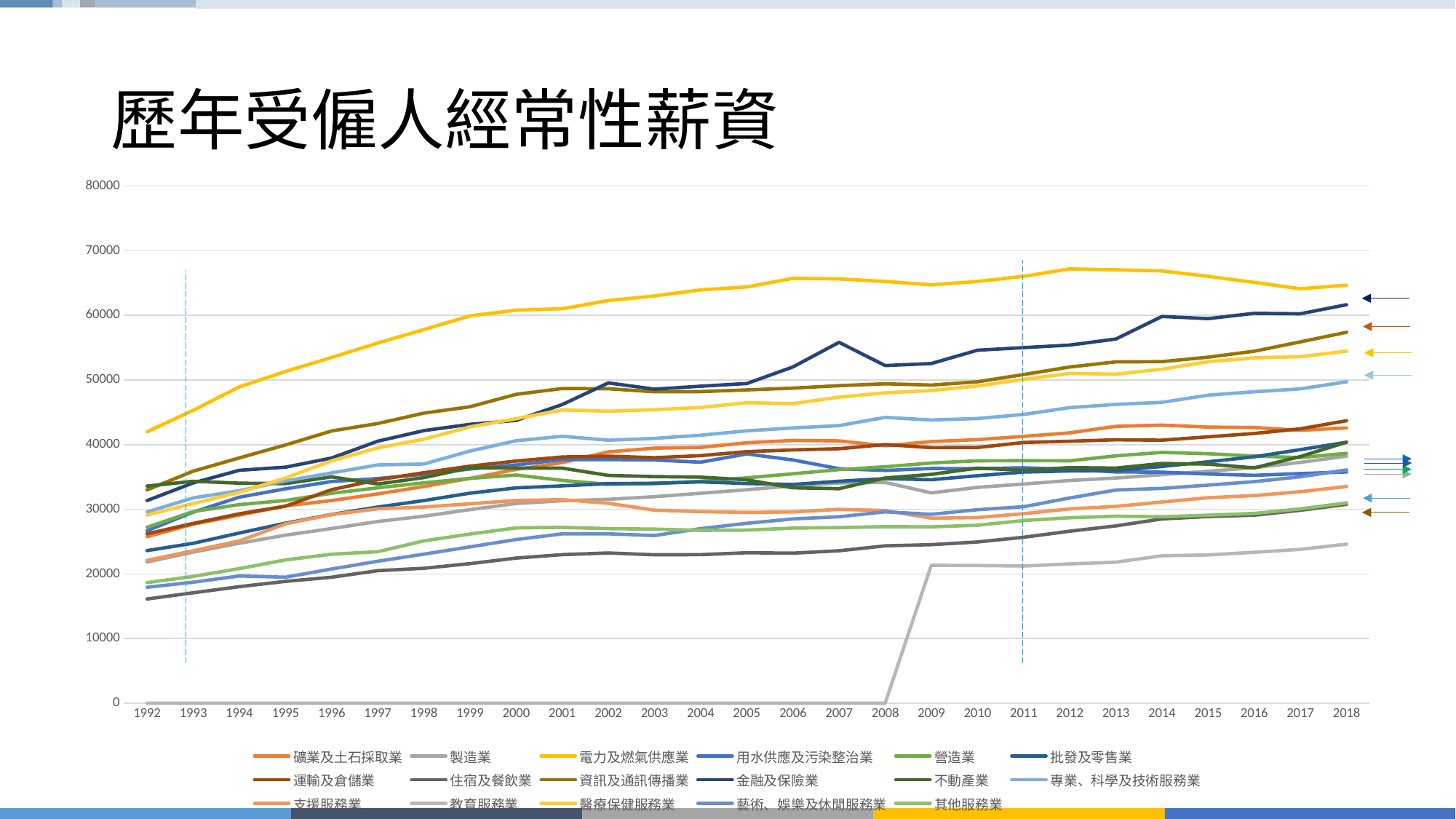

# 歷年受僱人經常性薪資

### Chart

| Category | 礦業及土石採取業 | 製造業 | 電力及燃氣供應業 | 用水供應及污染整治業 | 營造業 | 批發及零售業 | 運輸及倉儲業 | 住宿及餐飲業 | 資訊及通訊傳播業 | 金融及保險業 | 不動產業 | 專業、科學及技術服務業 | 支援服務業 | 教育服務業 | 醫療保健服務業 | 藝術、娛樂及休閒服務業 | 其他服務業 |
|---|---|---|---|---|---|---|---|---|---|---|---|---|---|---|---|---|---|
| 1992 | 25755.0 | 21838.0 | 41995.0 | 26678.0 | 27208.0 | 23603.0 | 26200.0 | 16111.0 | 33005.0 | 31343.0 | 33590.0 | 29583.0 | 22089.0 | 0.0 | 29088.0 | 17925.0 | 18645.0 |
| 1993 | 27683.0 | 23376.0 | 45308.0 | 29556.0 | 29638.0 | 24733.0 | 27802.0 | 17078.0 | 35897.0 | 34084.0 | 34334.0 | 31757.0 | 23578.0 | 0.0 | 30889.0 | 18713.0 | 19609.0 |
| 1994 | 29092.0 | 24741.0 | 48935.0 | 31868.0 | 30716.0 | 26321.0 | 29298.0 | 18023.0 | 37945.0 | 36033.0 | 34040.0 | 32871.0 | 25098.0 | 0.0 | 32596.0 | 19677.0 | 20817.0 |
| 1995 | 30512.0 | 25988.0 | 51319.0 | 33163.0 | 31355.0 | 27843.0 | 30474.0 | 18842.0 | 39950.0 | 36519.0 | 33970.0 | 34393.0 | 27741.0 | 0.0 | 34852.0 | 19485.0 | 22159.0 |
| 1996 | 31346.0 | 27021.0 | 53487.0 | 34299.0 | 32470.0 | 29198.0 | 33031.0 | 19486.0 | 42119.0 | 37926.0 | 35018.0 | 35629.0 | 29169.0 | 0.0 | 37505.0 | 20752.0 | 23041.0 |
| 1997 | 32372.0 | 28103.0 | 55718.0 | 34755.0 | 33320.0 | 30337.0 | 34561.0 | 20497.0 | 43267.0 | 40534.0 | 33912.0 | 36866.0 | 30067.0 | 0.0 | 39496.0 | 21949.0 | 23429.0 |
| 1998 | 33522.0 | 28931.0 | 57800.0 | 35425.0 | 34096.0 | 31341.0 | 35658.0 | 20869.0 | 44877.0 | 42171.0 | 34905.0 | 37006.0 | 30341.0 | 0.0 | 40839.0 | 23054.0 | 25107.0 |
| 1999 | 34775.0 | 29937.0 | 59926.0 | 36232.0 | 34777.0 | 32487.0 | 36673.0 | 21588.0 | 45861.0 | 43140.0 | 36428.0 | 39009.0 | 30848.0 | 0.0 | 42747.0 | 24182.0 | 26164.0 |
| 2000 | 36175.0 | 30893.0 | 60799.0 | 36862.0 | 35303.0 | 33309.0 | 37463.0 | 22447.0 | 47787.0 | 43754.0 | 36376.0 | 40602.0 | 31357.0 | 0.0 | 44016.0 | 25312.0 | 27113.0 |
| 2001 | 37223.0 | 31308.0 | 61028.0 | 37691.0 | 34469.0 | 33627.0 | 38094.0 | 22978.0 | 48682.0 | 46212.0 | 36362.0 | 41295.0 | 31488.0 | 0.0 | 45373.0 | 26196.0 | 27194.0 |
| 2002 | 38888.0 | 31539.0 | 62299.0 | 37696.0 | 33848.0 | 33961.0 | 38223.0 | 23237.0 | 48649.0 | 49546.0 | 35244.0 | 40687.0 | 30920.0 | 0.0 | 45173.0 | 26194.0 | 26998.0 |
| 2003 | 39456.0 | 31944.0 | 63002.0 | 37623.0 | 33959.0 | 34029.0 | 37984.0 | 22958.0 | 48176.0 | 48583.0 | 35053.0 | 40966.0 | 29855.0 | 0.0 | 45405.0 | 25935.0 | 26924.0 |
| 2004 | 39569.0 | 32471.0 | 63943.0 | 37283.0 | 34345.0 | 34240.0 | 38301.0 | 22979.0 | 48202.0 | 49040.0 | 34977.0 | 41461.0 | 29625.0 | 0.0 | 45753.0 | 27007.0 | 26733.0 |
| 2005 | 40297.0 | 33024.0 | 64399.0 | 38565.0 | 34865.0 | 33984.0 | 38918.0 | 23267.0 | 48469.0 | 49456.0 | 34558.0 | 42132.0 | 29517.0 | 0.0 | 46487.0 | 27828.0 | 26772.0 |
| 2006 | 40646.0 | 33622.0 | 65724.0 | 37627.0 | 35491.0 | 33842.0 | 39187.0 | 23209.0 | 48740.0 | 52022.0 | 33324.0 | 42584.0 | 29582.0 | 0.0 | 46343.0 | 28503.0 | 27089.0 |
| 2007 | 40585.0 | 34076.0 | 65646.0 | 36279.0 | 36130.0 | 34337.0 | 39373.0 | 23574.0 | 49130.0 | 55825.0 | 33185.0 | 42940.0 | 29979.0 | 0.0 | 47345.0 | 28838.0 | 27162.0 |
| 2008 | 39818.0 | 34150.0 | 65242.0 | 36004.0 | 36578.0 | 34736.0 | 40015.0 | 24338.0 | 49416.0 | 52236.0 | 34850.0 | 44218.0 | 29803.0 | 0.0 | 48019.0 | 29602.0 | 27303.0 |
| 2009 | 40473.0 | 32536.0 | 64723.0 | 36313.0 | 37164.0 | 34575.0 | 39541.0 | 24521.0 | 49213.0 | 52549.0 | 35398.0 | 43813.0 | 28617.0 | 21331.0 | 48381.0 | 29216.0 | 27272.0 |
| 2010 | 40774.0 | 33389.0 | 65243.0 | 36283.0 | 37501.0 | 35195.0 | 39560.0 | 24936.0 | 49729.0 | 54609.0 | 36370.0 | 44039.0 | 28713.0 | 21295.0 | 49078.0 | 29925.0 | 27524.0 |
| 2011 | 41278.0 | 33907.0 | 66043.0 | 36424.0 | 37523.0 | 35759.0 | 40335.0 | 25663.0 | 50842.0 | 55008.0 | 36023.0 | 44675.0 | 29318.0 | 21223.0 | 50100.0 | 30388.0 | 28251.0 |
| 2012 | 41827.0 | 34455.0 | 67184.0 | 36170.0 | 37501.0 | 35933.0 | 40530.0 | 26598.0 | 52017.0 | 55407.0 | 36452.0 | 45721.0 | 30056.0 | 21541.0 | 51010.0 | 31740.0 | 28680.0 |
| 2013 | 42831.0 | 34836.0 | 67053.0 | 35778.0 | 38266.0 | 35986.0 | 40758.0 | 27426.0 | 52810.0 | 56339.0 | 36370.0 | 46231.0 | 30437.0 | 21813.0 | 50909.0 | 32981.0 | 28930.0 |
| 2014 | 43021.0 | 35363.0 | 66875.0 | 35737.0 | 38802.0 | 36623.0 | 40688.0 | 28504.0 | 52840.0 | 59832.0 | 37087.0 | 46540.0 | 31120.0 | 22802.0 | 51671.0 | 33231.0 | 28834.0 |
| 2015 | 42714.0 | 35883.0 | 66039.0 | 35455.0 | 38593.0 | 37349.0 | 41214.0 | 28867.0 | 53531.0 | 59499.0 | 36993.0 | 47652.0 | 31787.0 | 22930.0 | 52824.0 | 33738.0 | 29082.0 |
| 2016 | 42642.0 | 36440.0 | 65105.0 | 35256.0 | 38236.0 | 38121.0 | 41728.0 | 29081.0 | 54459.0 | 60317.0 | 36406.0 | 48182.0 | 32114.0 | 23340.0 | 53430.0 | 34275.0 | 29354.0 |
| 2017 | 42216.0 | 37258.0 | 64116.0 | 35526.0 | 38002.0 | 39229.0 | 42453.0 | 29841.0 | 55902.0 | 60250.0 | 38158.0 | 48629.0 | 32722.0 | 23792.0 | 53605.0 | 35027.0 | 30055.0 |
| 2018 | 42589.0 | 38214.0 | 64671.0 | 35775.0 | 38654.0 | 40362.0 | 43701.0 | 30758.0 | 57383.0 | 61643.0 | 40377.0 | 49721.0 | 33527.0 | 24597.0 | 54457.0 | 36093.0 | 30984.0 |